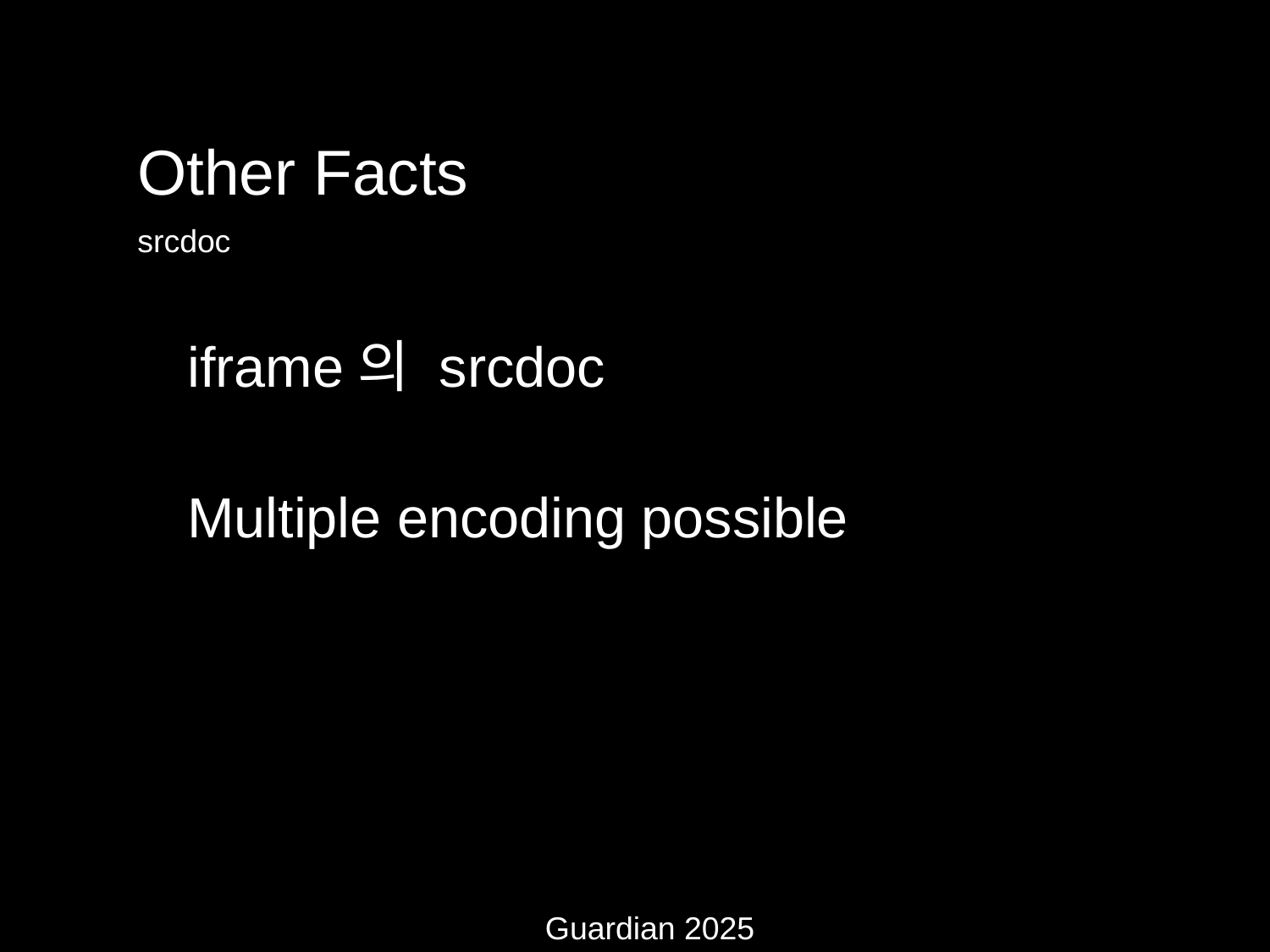

Other Facts
srcdoc
iframe의 srcdoc
Multiple encoding possible